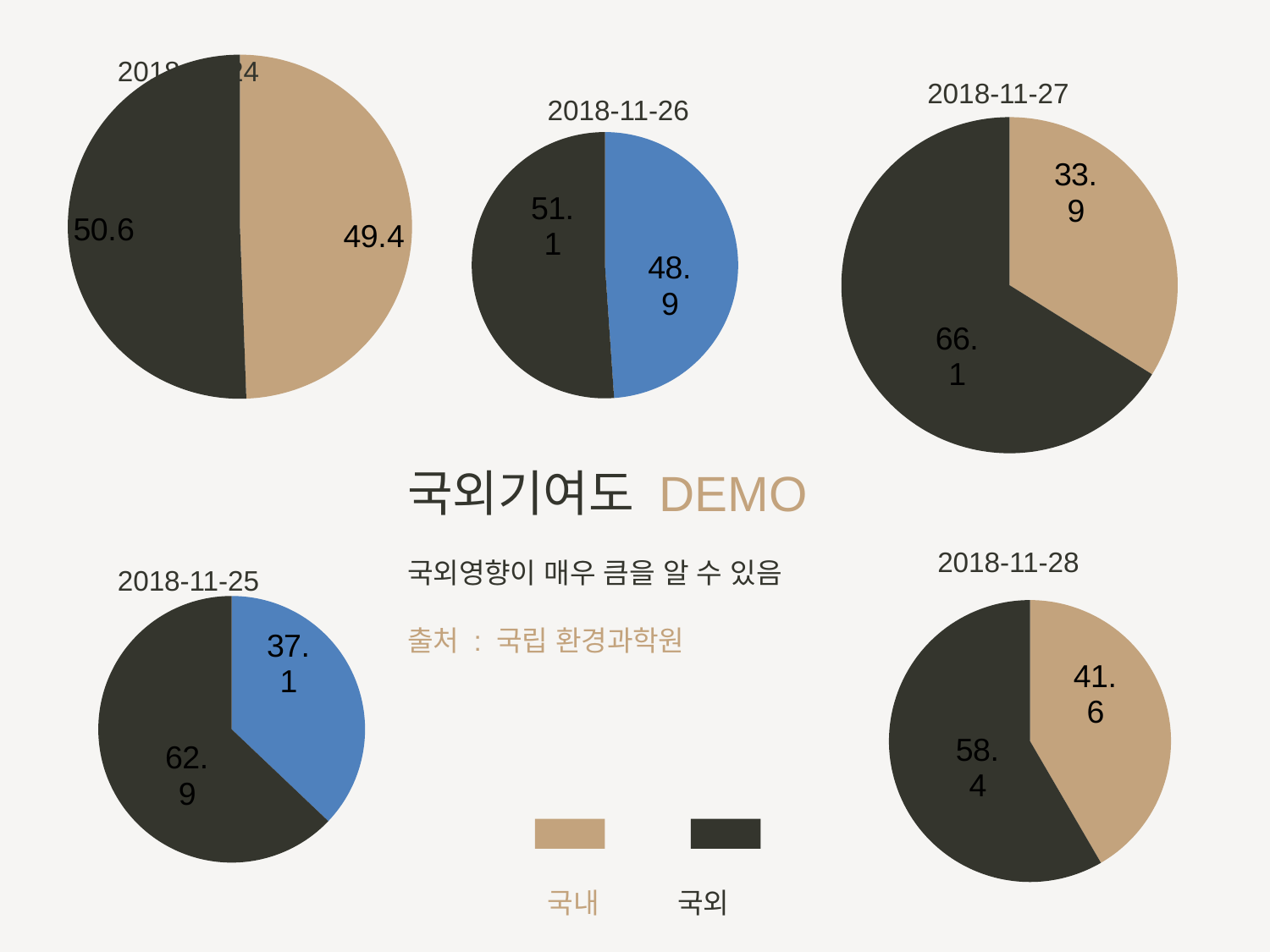

### Chart

| Category | PM 2.5 |
|---|---|
| 국내 | 49.4 |
| 국외 | 50.6 |
2018-11-24
2018-11-27
2018-11-26

### Chart

| Category | PM 2.5 |
|---|---|
| 국내 | 48.9 |
| 국외 | 51.1 |

### Chart

| Category | PM 2.5 |
|---|---|
| 국내 | 33.9 |
| 국외 | 66.1 |
국외기여도 DEMO

국외영향이 매우 큼을 알 수 있음

출처 : 국립 환경과학원

2018-11-28
2018-11-25

### Chart

| Category | PM 2.5 |
|---|---|
| 국내 | 41.6 |
| 국외 | 58.4 |

### Chart

| Category | PM 2.5 |
|---|---|
| 국내 | 37.1 |
| 국외 | 62.9 |

### Chart

| Category |
|---|

국내          국외